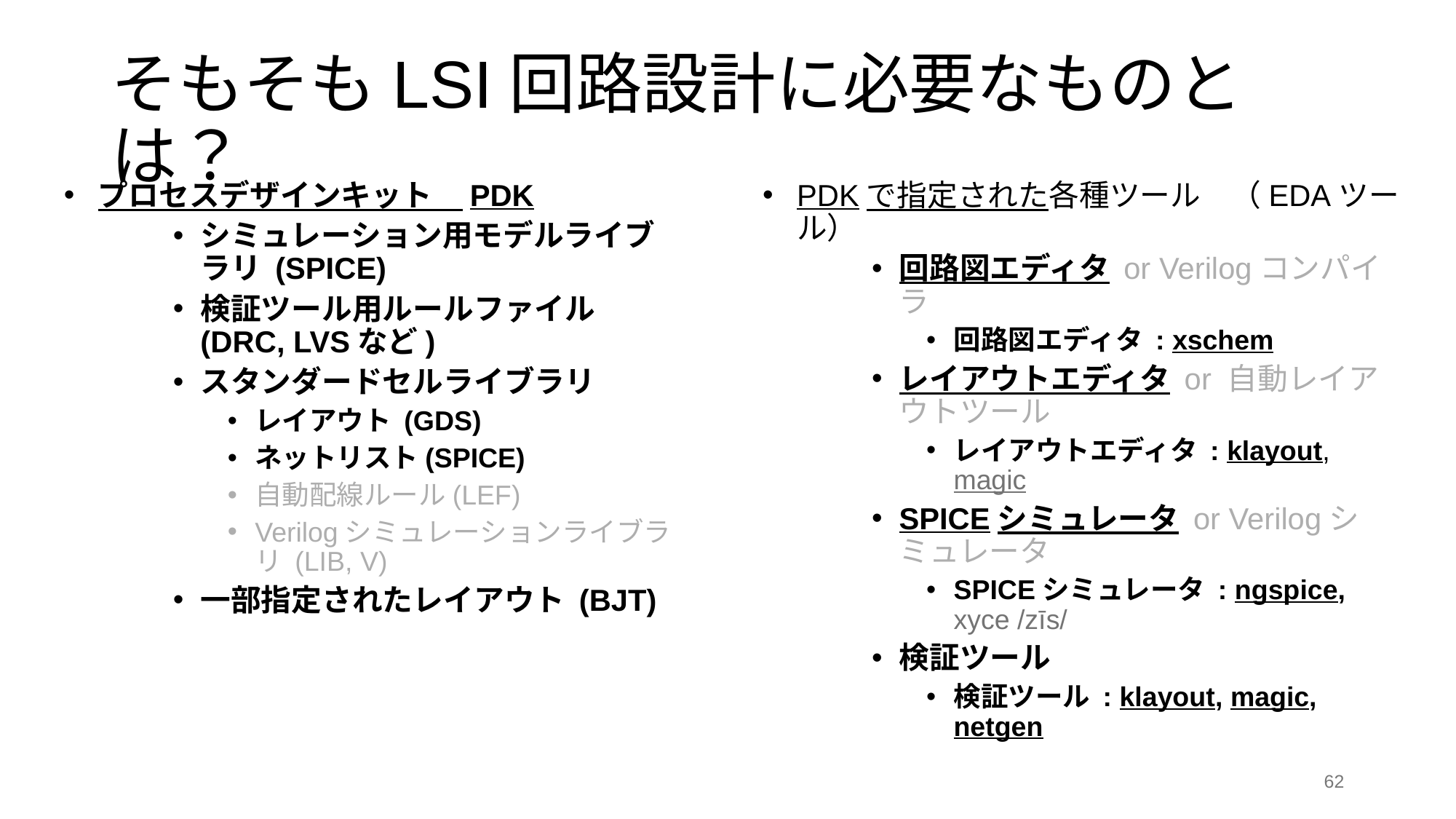

# そもそもLSI回路設計に必要なものとは？
プロセスデザインキット　PDK
シミュレーション用モデルライブラリ (SPICE)
検証ツール用ルールファイル (DRC, LVSなど)
スタンダードセルライブラリ
レイアウト (GDS)
ネットリスト(SPICE)
自動配線ルール(LEF)
Verilogシミュレーションライブラリ (LIB, V)
一部指定されたレイアウト (BJT)
PDKで指定された各種ツール　（EDAツール）
回路図エディタ or Verilogコンパイラ
回路図エディタ : xschem
レイアウトエディタ or 自動レイアウトツール
レイアウトエディタ : klayout, magic
SPICEシミュレータ or Verilogシミュレータ
SPICEシミュレータ : ngspice, xyce /zīs/
検証ツール
検証ツール : klayout, magic, netgen

62